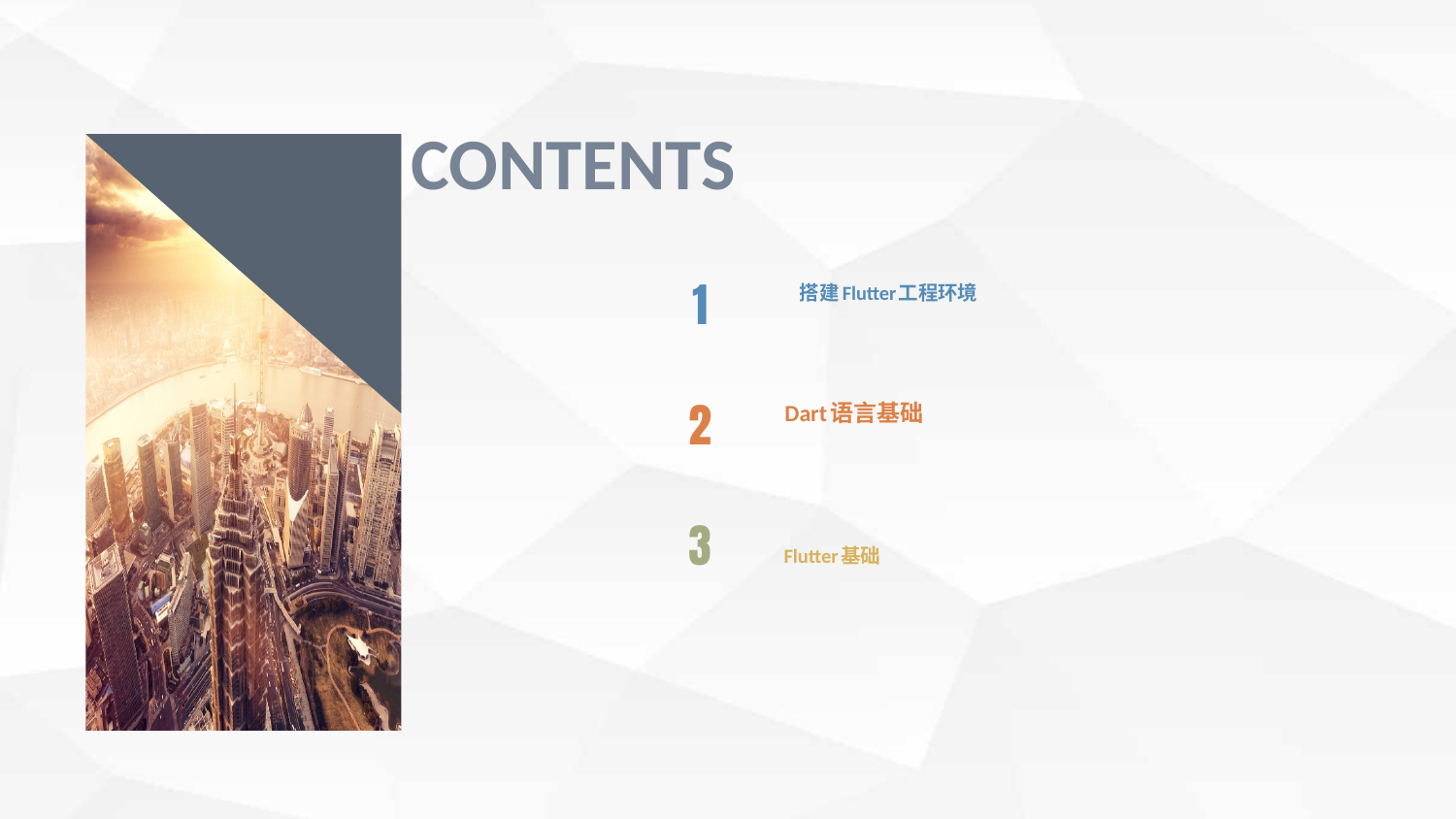

CONTENTS
1
搭建Flutter工程环境

Dart语言基础

2

Flutter基础
3